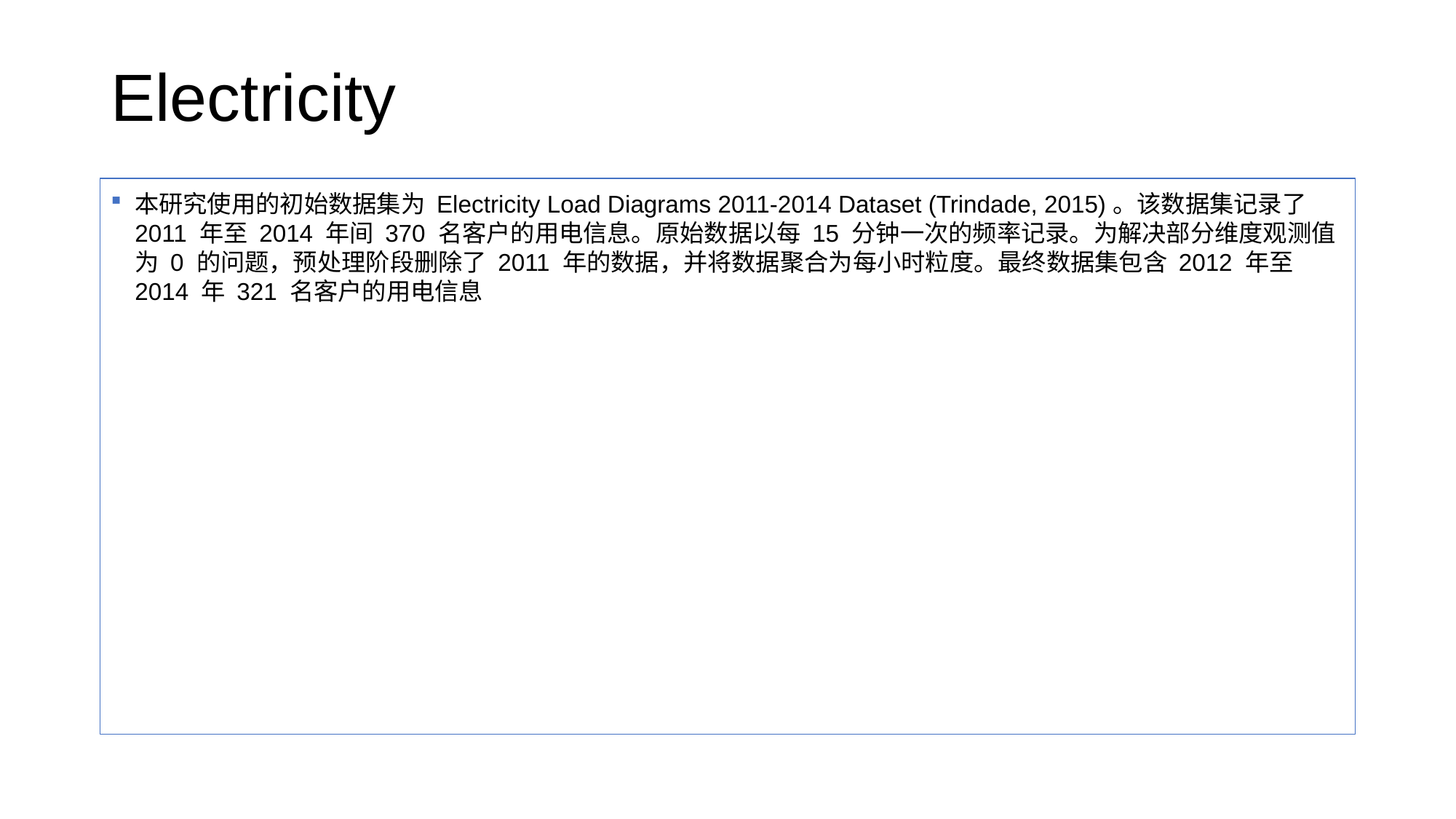

# Electricity
本研究使用的​​初始数据集​​为 ​​Electricity Load Diagrams 2011-2014 Dataset (Trindade, 2015)​​。该数据集记录了 ​​2011 年至 2014 年间 370 名客户的用电信息​​。​​原始数据以每 15 分钟一次的频率记录​​。为解决​​部分维度观测值为 0 的问题​​，​​预处理阶段删除了 2011 年的数据​​，并​​将数据聚合为每小时粒度​​。​​最终数据集​​包含 ​​2012 年至 2014 年 321 名客户的用电信息